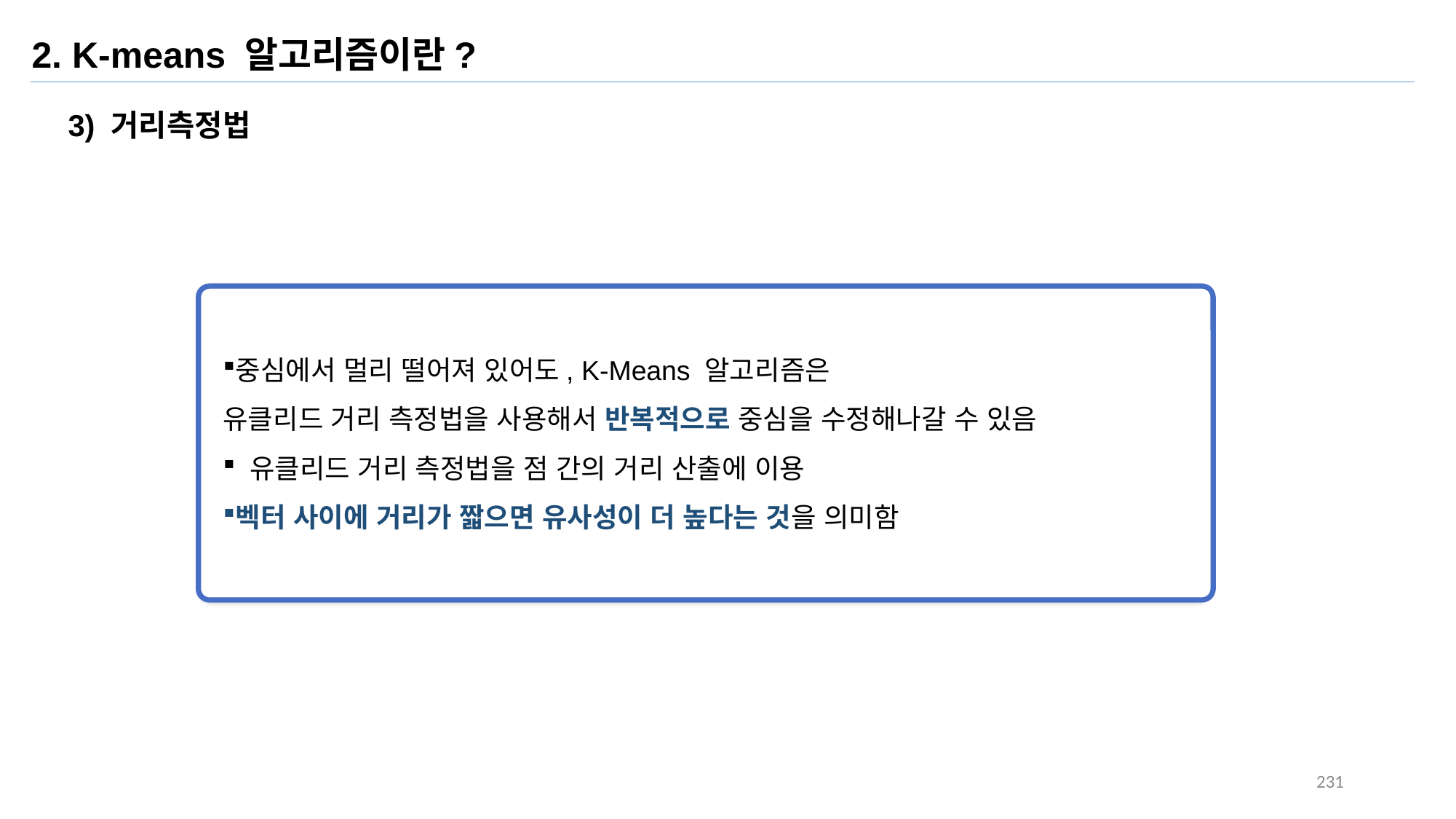

2. K-means 알고리즘이란?
3) 거리측정법

중심에서 멀리 떨어져 있어도, K-Means 알고리즘은
유클리드 거리 측정법을 사용해서 반복적으로 중심을 수정해나갈 수 있음
 유클리드 거리 측정법을 점 간의 거리 산출에 이용
벡터 사이에 거리가 짧으면 유사성이 더 높다는 것을 의미함

231